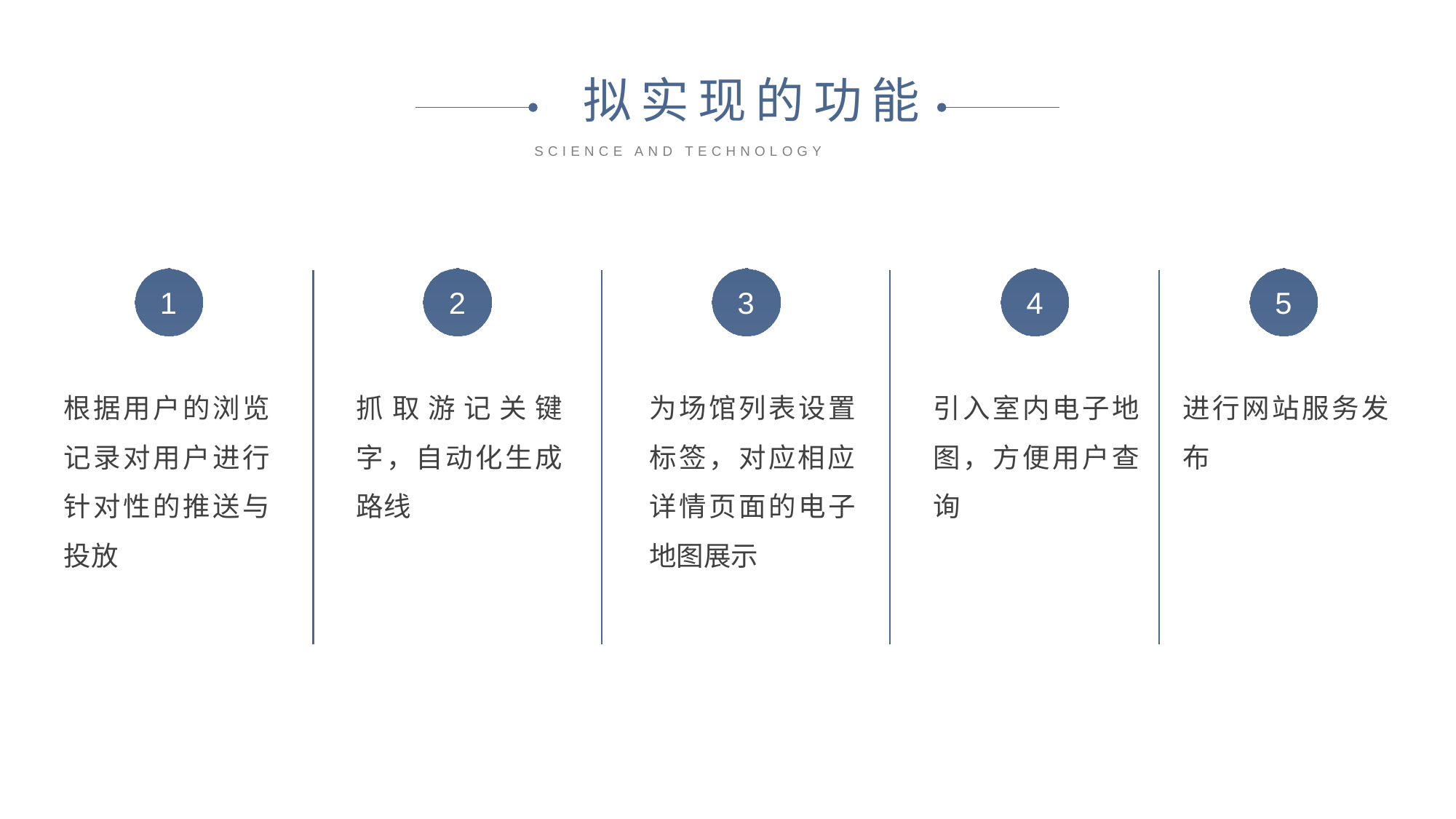

拟实现的功能
SCIENCE AND TECHNOLOGY
1
2
3
4
5
根据用户的浏览记录对用户进行针对性的推送与投放
抓取游记关键字，自动化生成路线
为场馆列表设置标签，对应相应详情页面的电子地图展示
引入室内电子地图，方便用户查询
进行网站服务发布